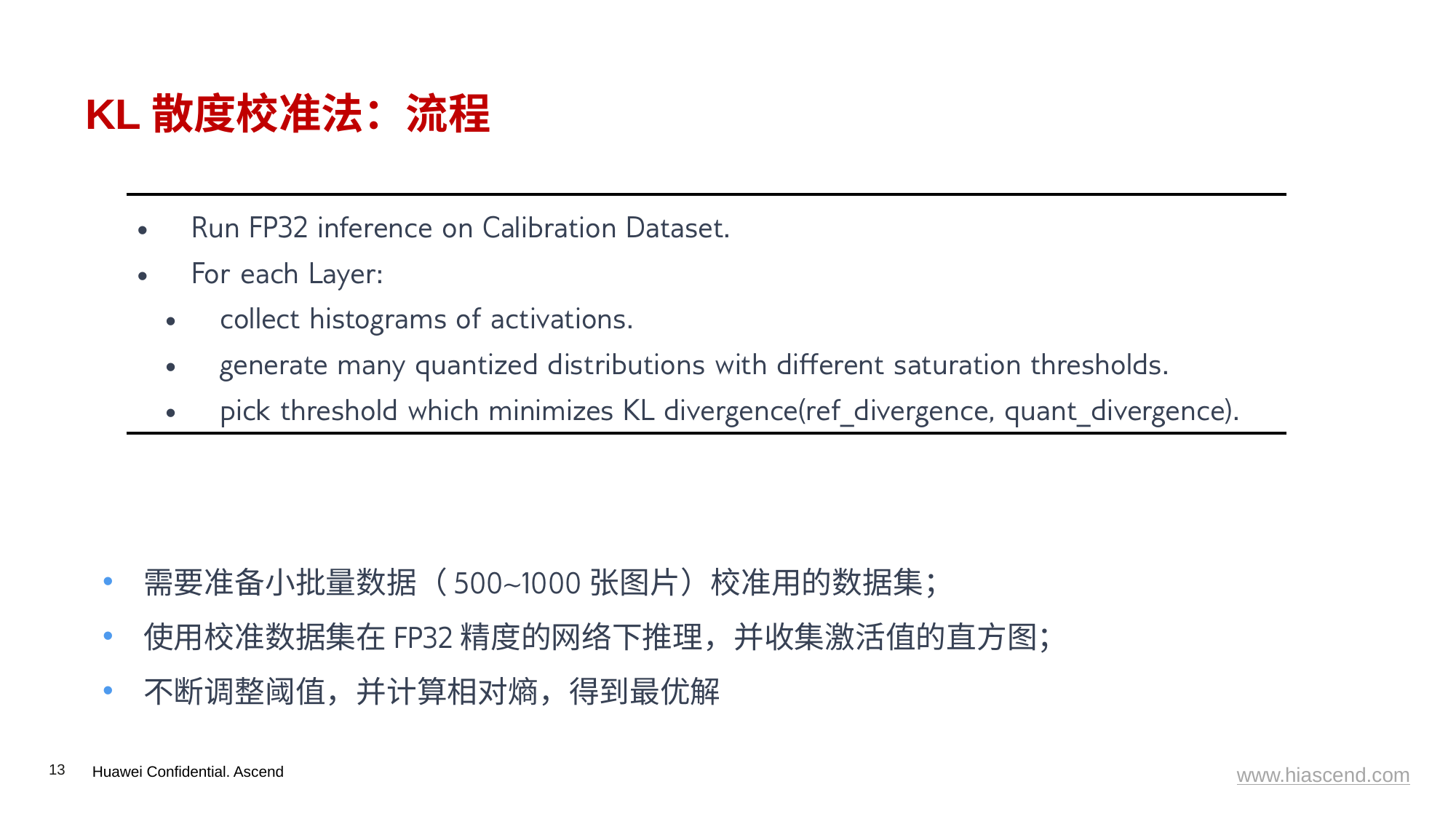

# KL散度校准法：流程
| Run FP32 inference on Calibration Dataset. For each Layer: collect histograms of activations. generate many quantized distributions with different saturation thresholds. pick threshold which minimizes KL divergence(ref\_divergence, quant\_divergence). |
| --- |
需要准备小批量数据（500~1000张图片）校准用的数据集；
使用校准数据集在FP32精度的网络下推理，并收集激活值的直方图；
不断调整阈值，并计算相对熵，得到最优解